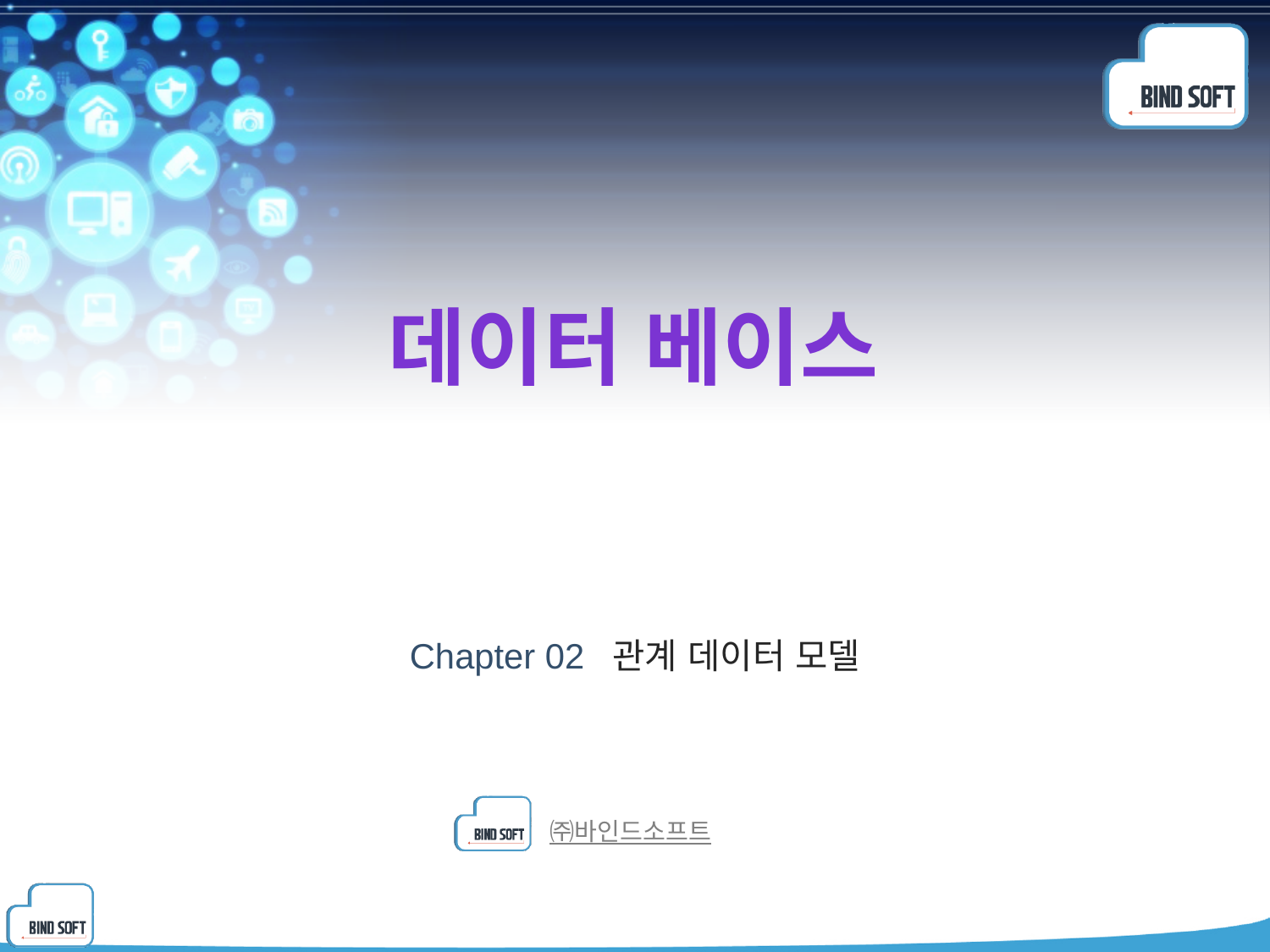

# 데이터 베이스
Chapter 02  관계 데이터 모델